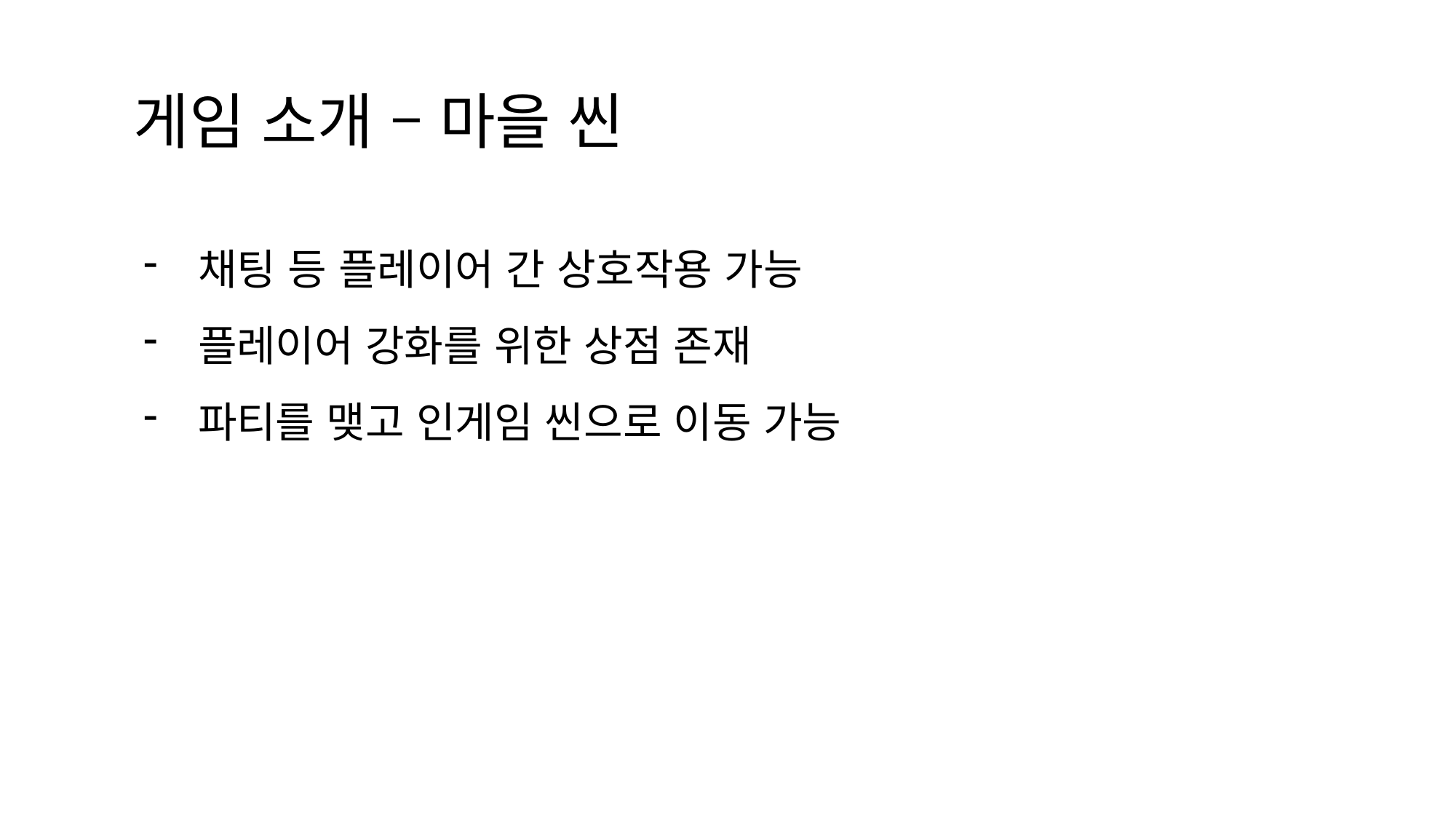

게임 소개 – 마을 씬
채팅 등 플레이어 간 상호작용 가능
플레이어 강화를 위한 상점 존재
파티를 맺고 인게임 씬으로 이동 가능